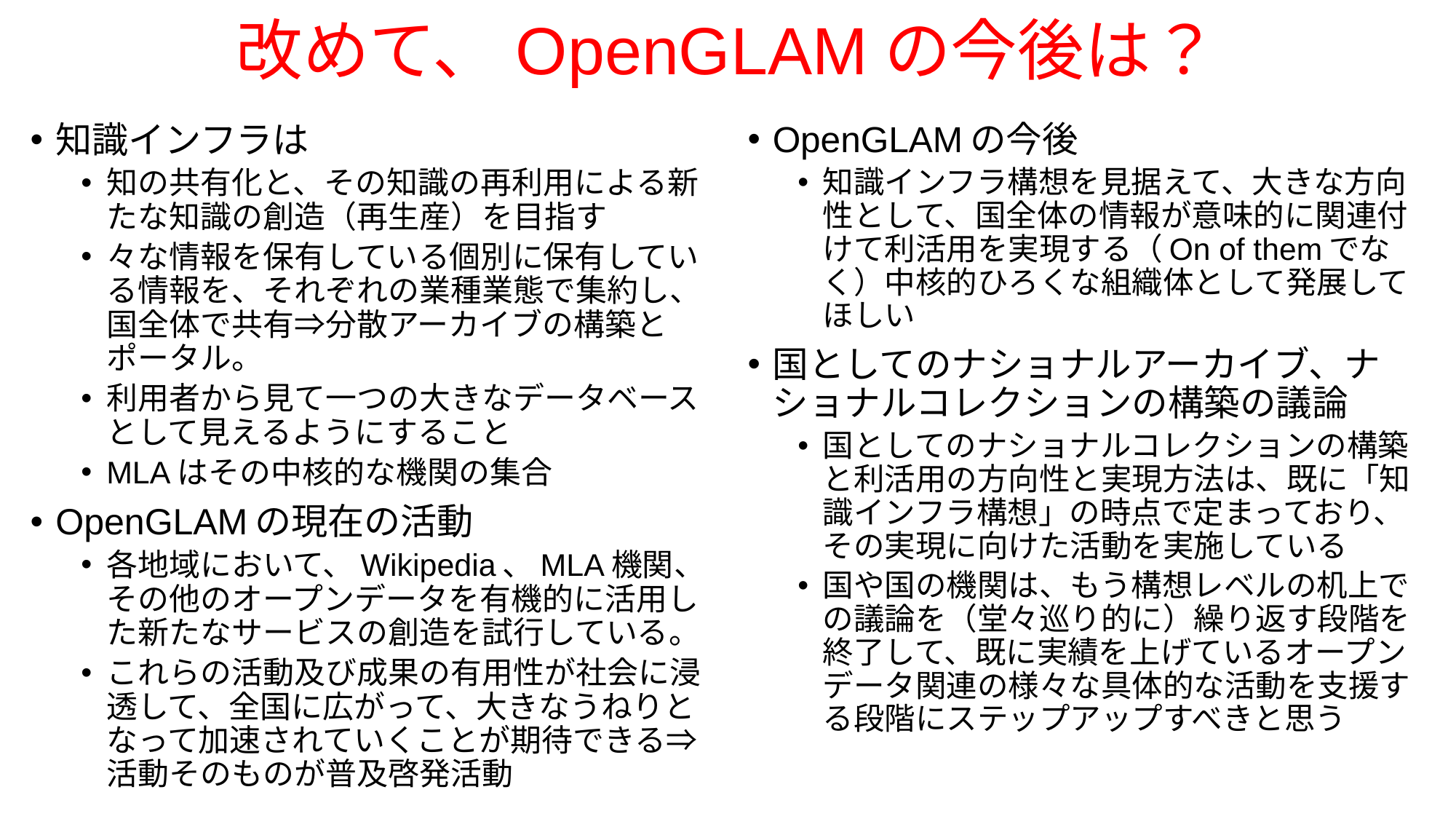

# 改めて、OpenGLAMの今後は？
知識インフラは
知の共有化と、その知識の再利用による新たな知識の創造（再生産）を目指す
々な情報を保有している個別に保有している情報を、それぞれの業種業態で集約し、国全体で共有⇒分散アーカイブの構築とポータル。
利用者から見て一つの大きなデータベースとして見えるようにすること
MLAはその中核的な機関の集合
OpenGLAMの現在の活動
各地域において、Wikipedia、MLA機関、その他のオープンデータを有機的に活用した新たなサービスの創造を試行している。
これらの活動及び成果の有用性が社会に浸透して、全国に広がって、大きなうねりとなって加速されていくことが期待できる⇒活動そのものが普及啓発活動

OpenGLAMの今後
知識インフラ構想を見据えて、大きな方向性として、国全体の情報が意味的に関連付けて利活用を実現する（On of themでなく）中核的ひろくな組織体として発展してほしい
国としてのナショナルアーカイブ、ナショナルコレクションの構築の議論
国としてのナショナルコレクションの構築と利活用の方向性と実現方法は、既に「知識インフラ構想」の時点で定まっており、その実現に向けた活動を実施している
国や国の機関は、もう構想レベルの机上での議論を（堂々巡り的に）繰り返す段階を終了して、既に実績を上げているオープンデータ関連の様々な具体的な活動を支援する段階にステップアップすべきと思う